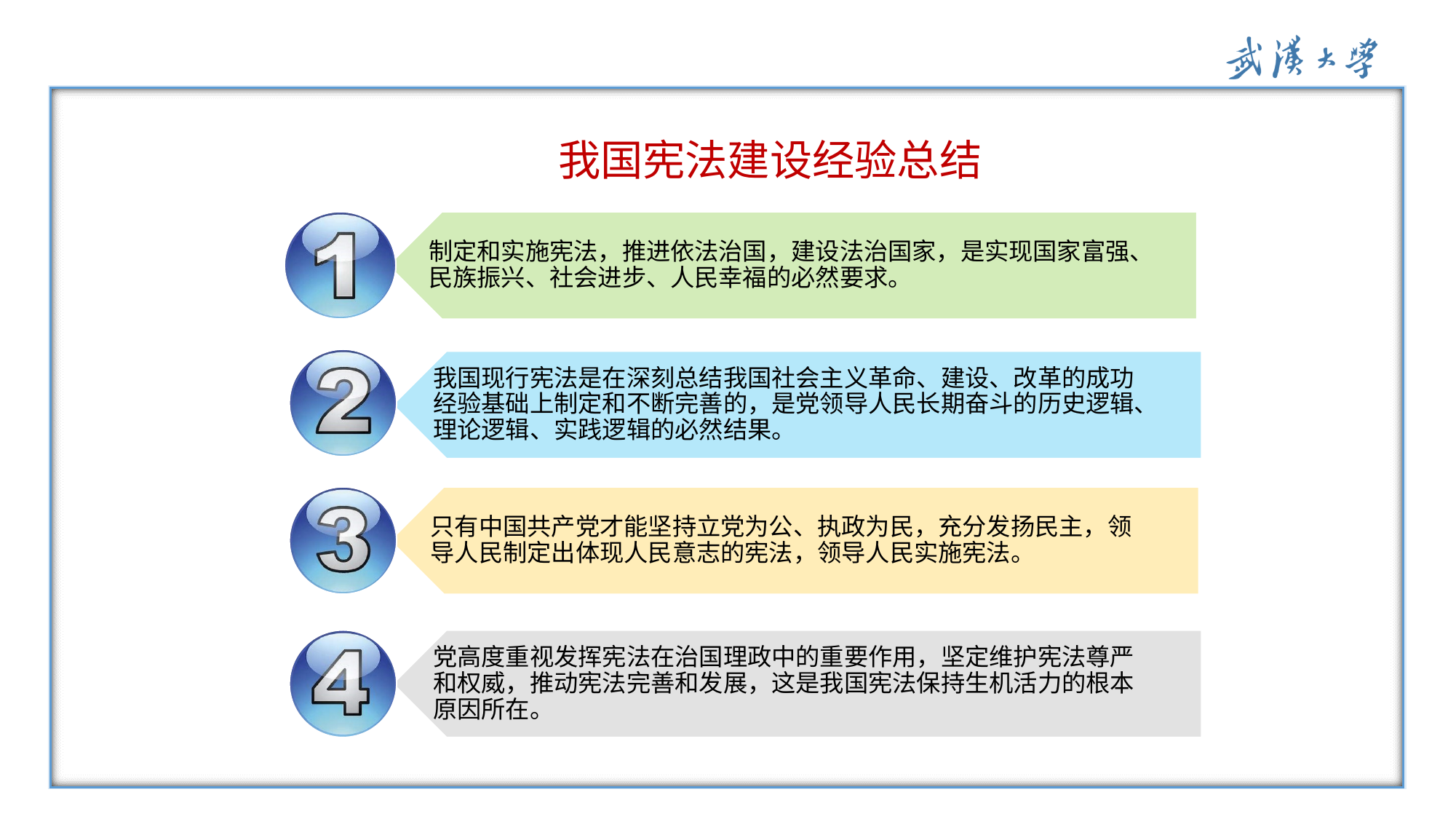

# 我国宪法建设经验总结
制定和实施宪法，推进依法治国，建设法治国家，是实现国家富强、民族振兴、社会进步、人民幸福的必然要求。
我国现行宪法是在深刻总结我国社会主义革命、建设、改革的成功经验基础上制定和不断完善的，是党领导人民长期奋斗的历史逻辑、理论逻辑、实践逻辑的必然结果。
只有中国共产党才能坚持立党为公、执政为民，充分发扬民主，领导人民制定出体现人民意志的宪法，领导人民实施宪法。
党高度重视发挥宪法在治国理政中的重要作用，坚定维护宪法尊严和权威，推动宪法完善和发展，这是我国宪法保持生机活力的根本原因所在。